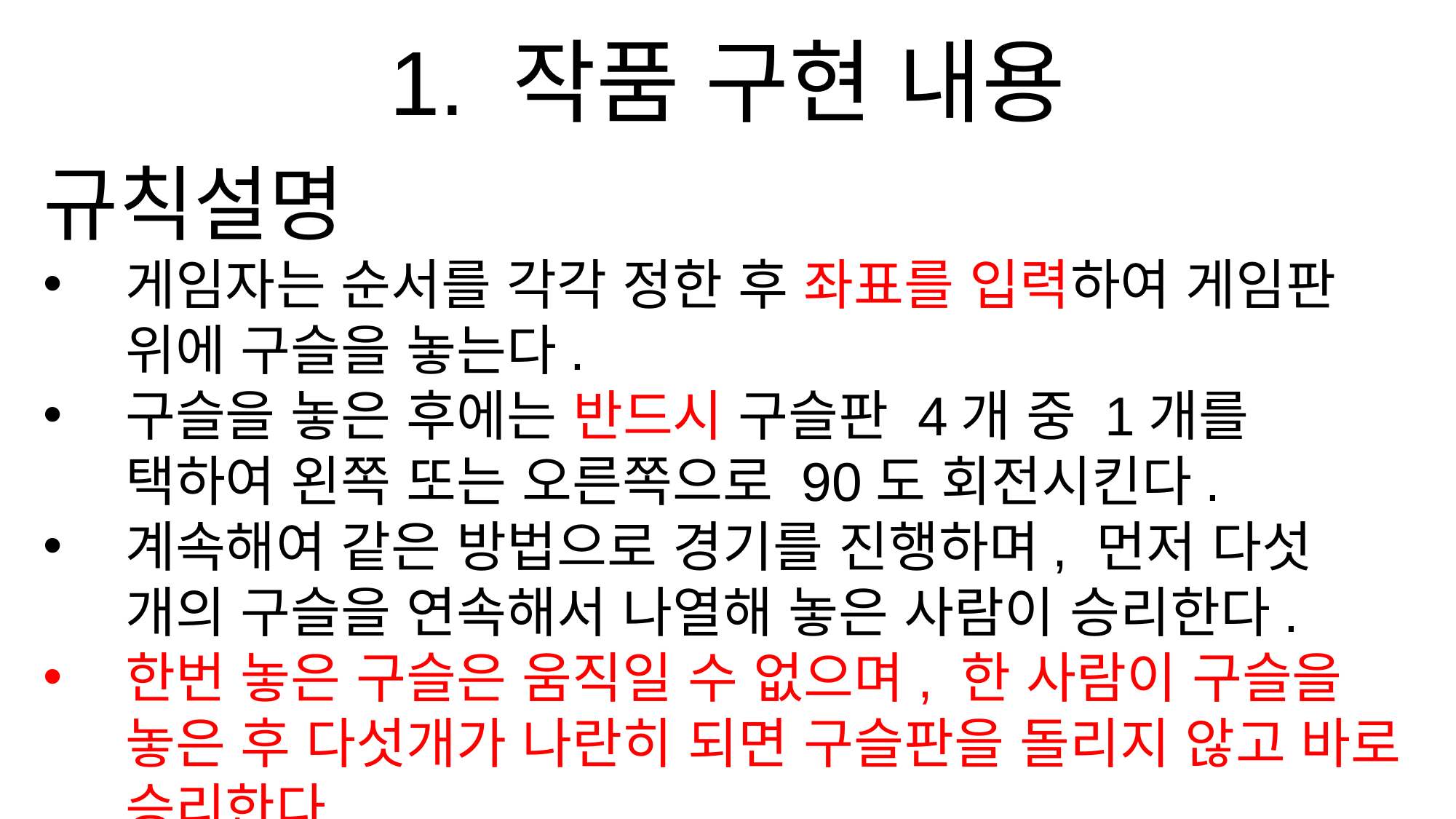

1. 작품 구현 내용
규칙설명
게임자는 순서를 각각 정한 후 좌표를 입력하여 게임판 위에 구슬을 놓는다.
구슬을 놓은 후에는 반드시 구슬판 4개 중 1개를 택하여 왼쪽 또는 오른쪽으로 90도 회전시킨다.
계속해여 같은 방법으로 경기를 진행하며, 먼저 다섯 개의 구슬을 연속해서 나열해 놓은 사람이 승리한다.
한번 놓은 구슬은 움직일 수 없으며, 한 사람이 구슬을 놓은 후 다섯개가 나란히 되면 구슬판을 돌리지 않고 바로 승리한다.